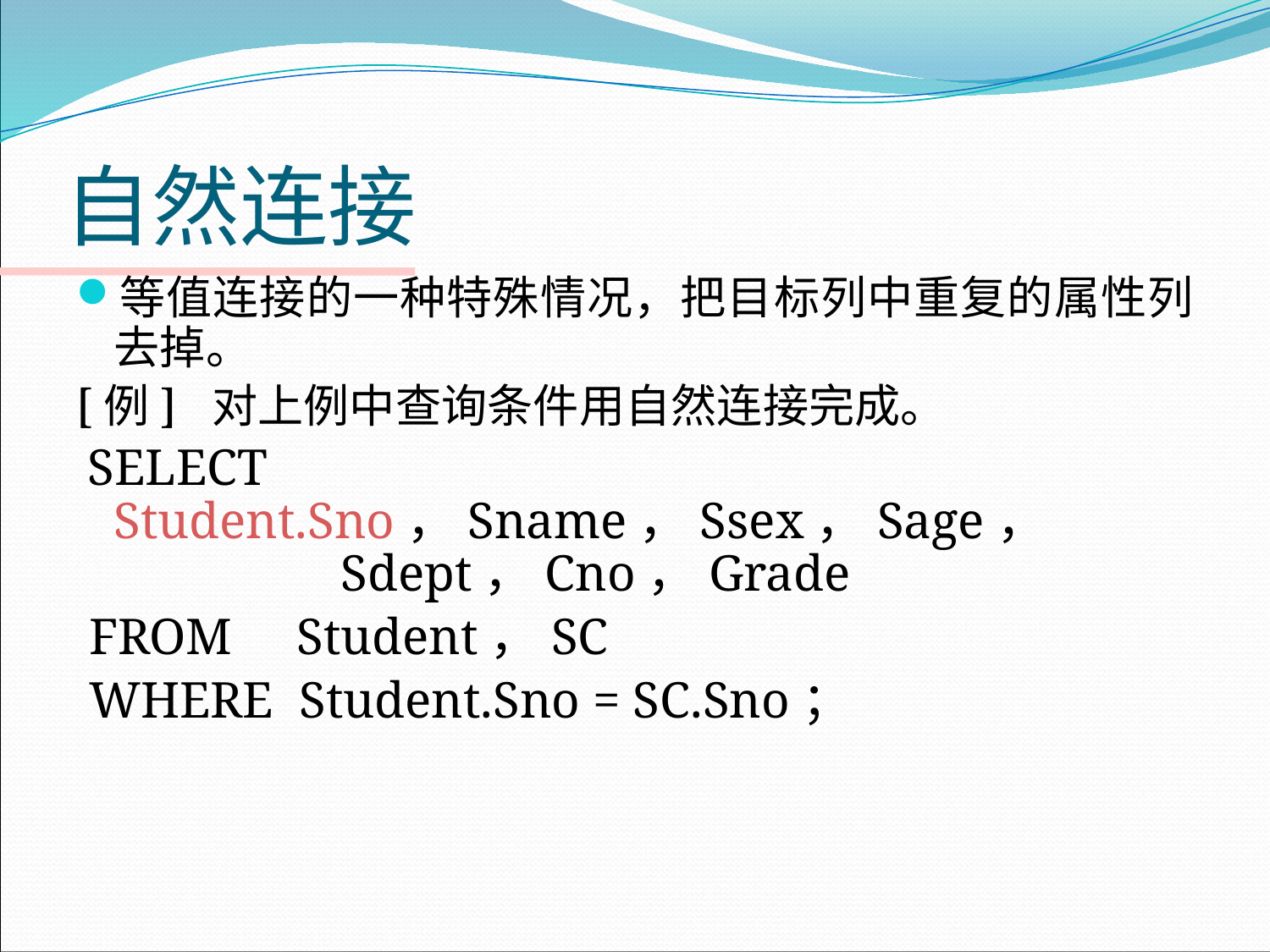

# 自然连接
等值连接的一种特殊情况，把目标列中重复的属性列去掉。
[例]  对上例中查询条件用自然连接完成。
 SELECT  Student.Sno，Sname，Ssex，Sage，          	        Sdept，Cno，Grade
 FROM     Student，SC
 WHERE  Student.Sno = SC.Sno；

297